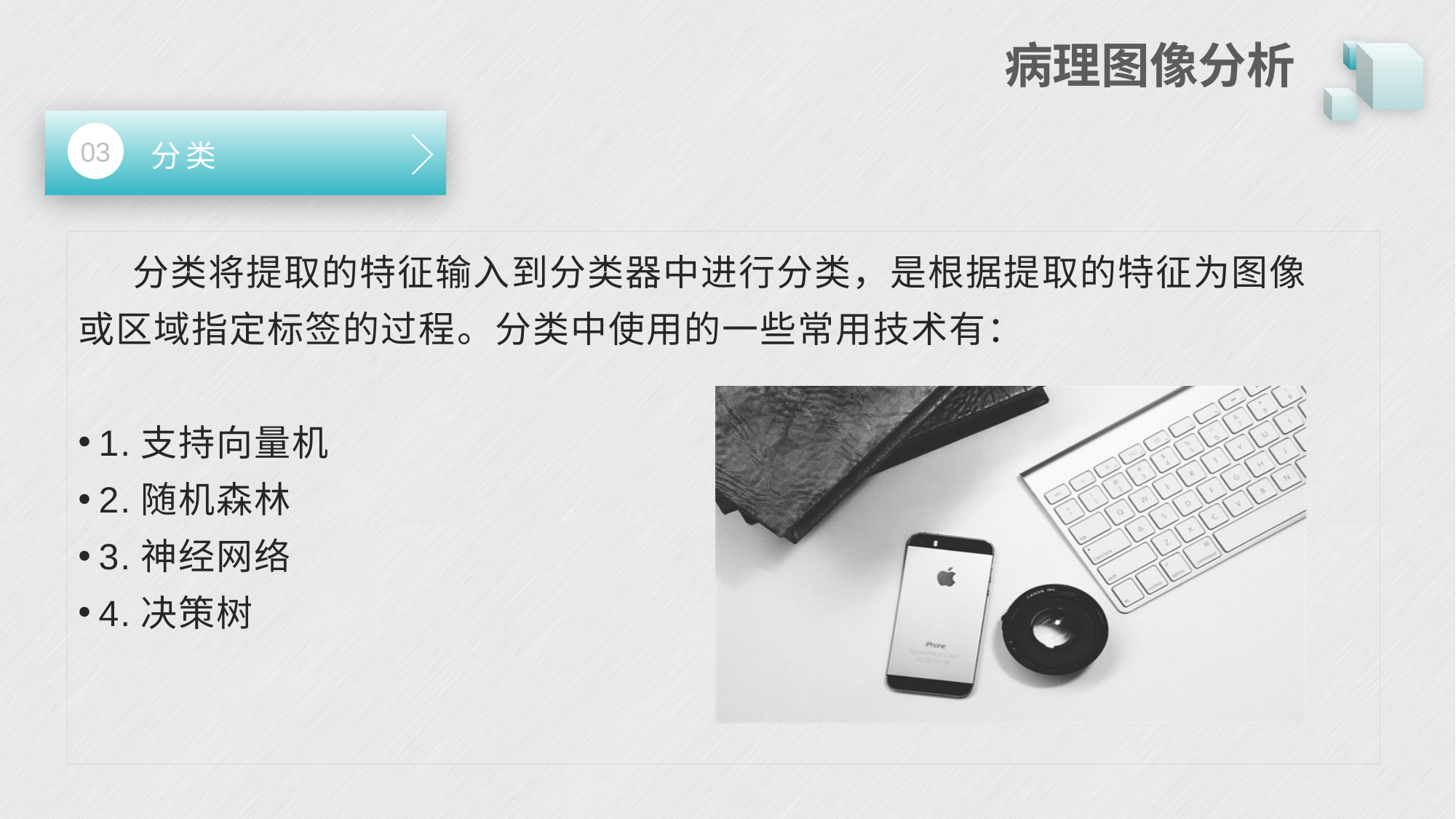

# 病理图像分析

03
分类

分类将提取的特征输入到分类器中进行分类，是根据提取的特征为图像或区域指定标签的过程。分类中使用的一些常用技术有：

1.支持向量机
2.随机森林
3.神经网络
4.决策树